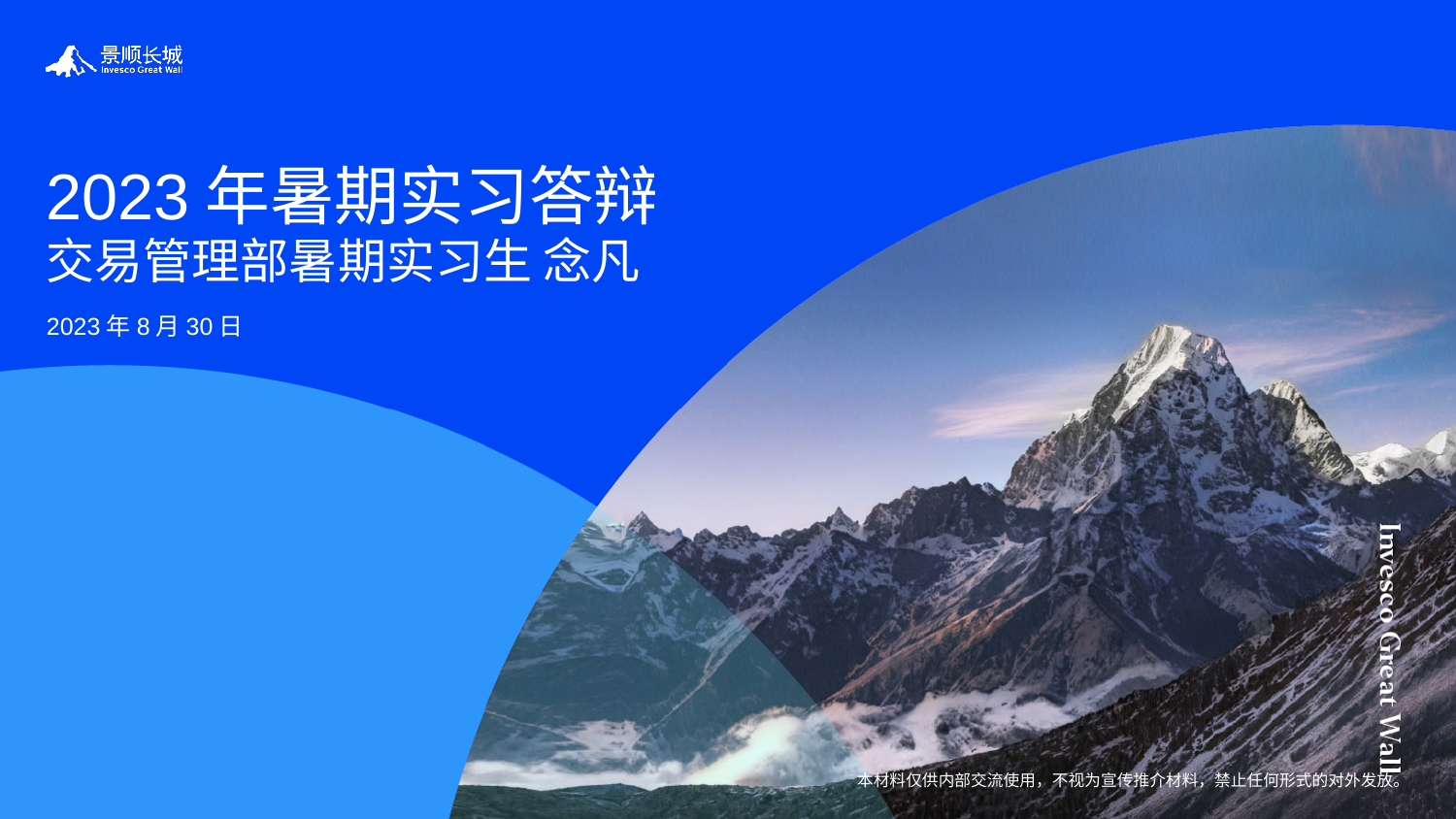

# 2023年暑期实习答辩
交易管理部暑期实习生 念凡
2023年8月30日
本材料仅供内部交流使用，不视为宣传推介材料，禁止任何形式的对外发放。